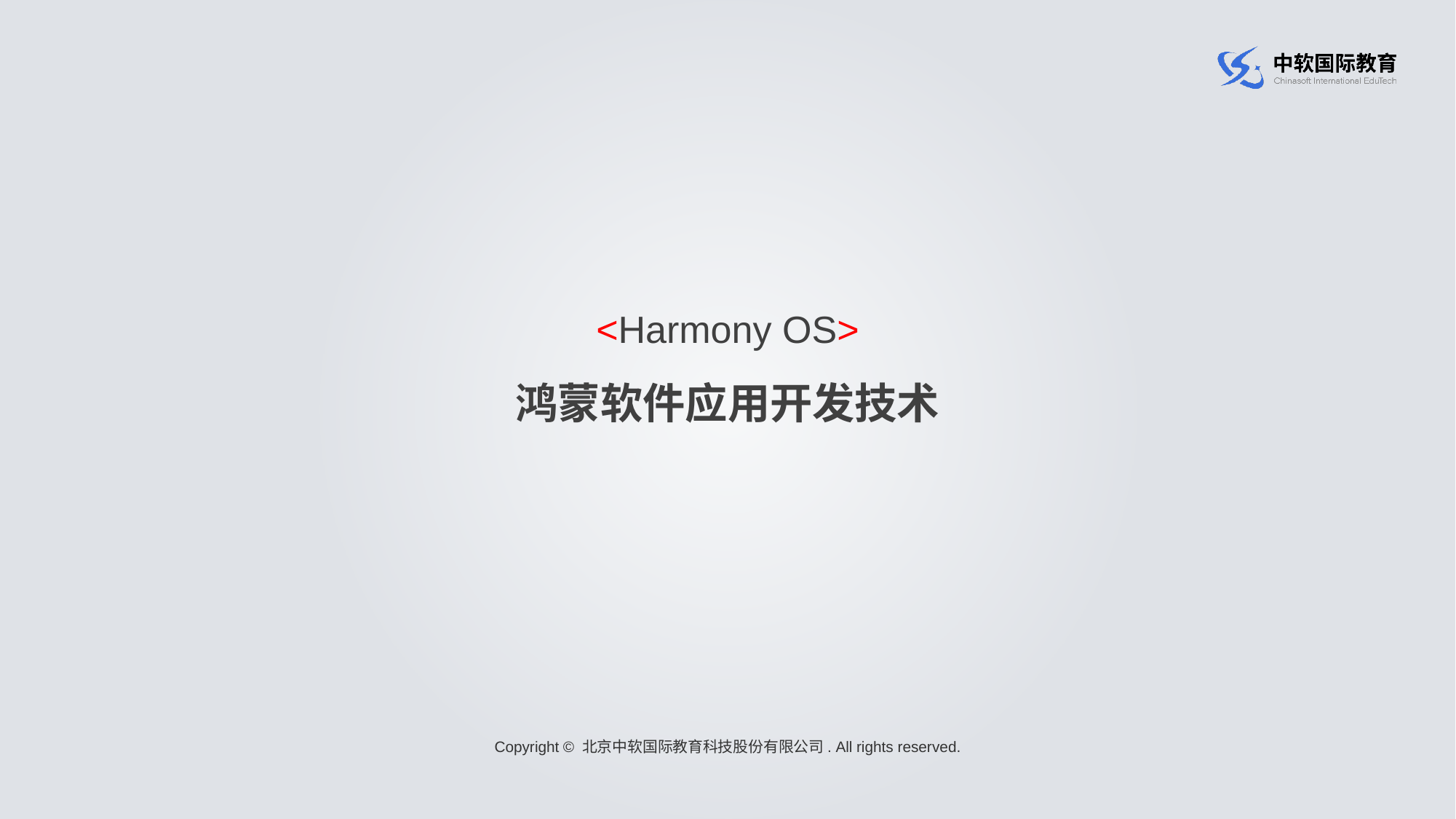

# <Harmony OS> 鸿蒙软件应用开发技术

Copyright © 北京中软国际教育科技股份有限公司. All rights reserved.